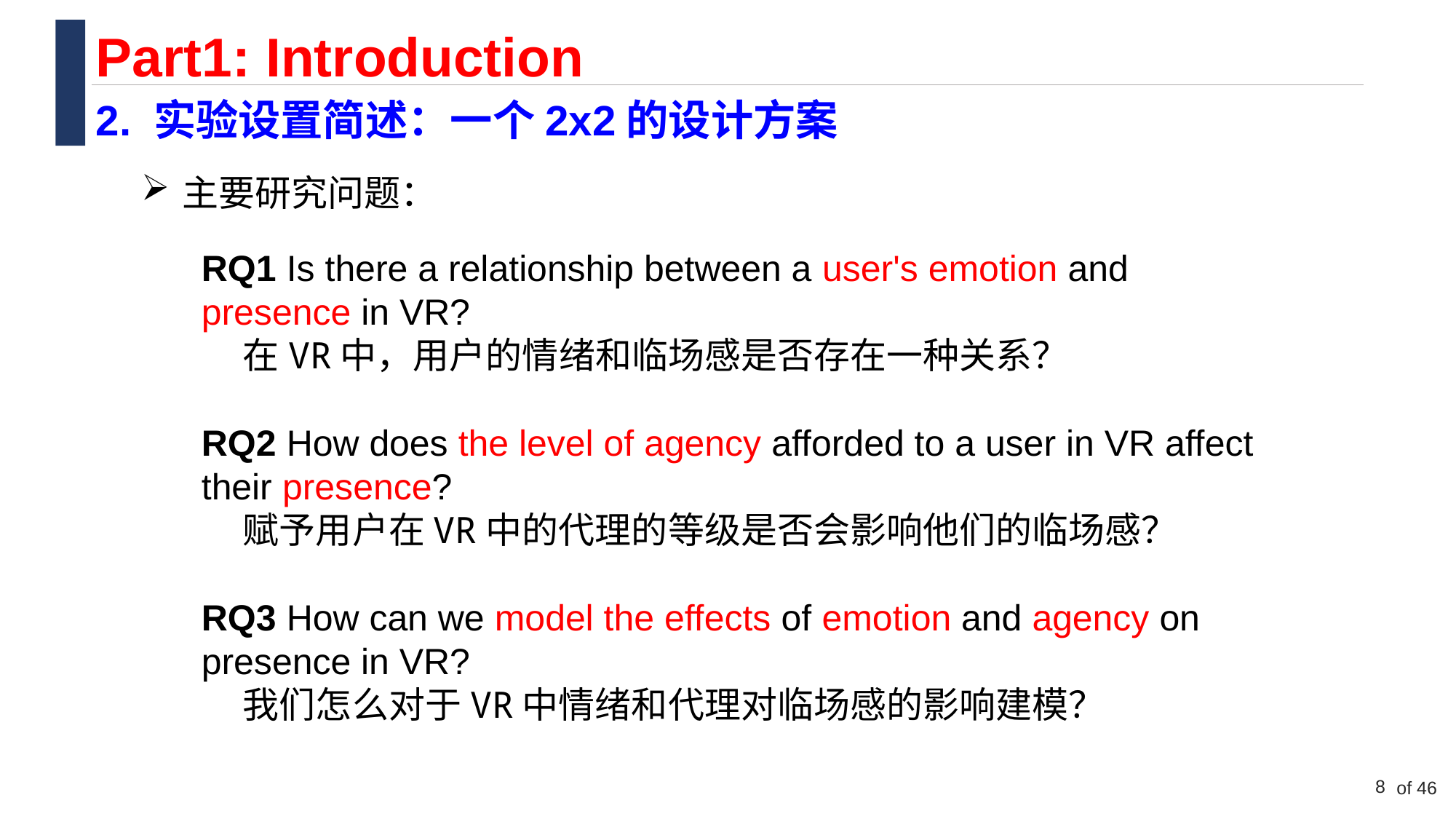

Part1: Introduction
2. 实验设置简述：一个2x2的设计方案
主要研究问题：
RQ1 Is there a relationship between a user's emotion and presence in VR?
    在VR中，用户的情绪和临场感是否存在一种关系？

RQ2 How does the level of agency afforded to a user in VR affect their presence?
    赋予用户在VR中的代理的等级是否会影响他们的临场感？

RQ3 How can we model the effects of emotion and agency on presence in VR?
    我们怎么对于VR中情绪和代理对临场感的影响建模？
8